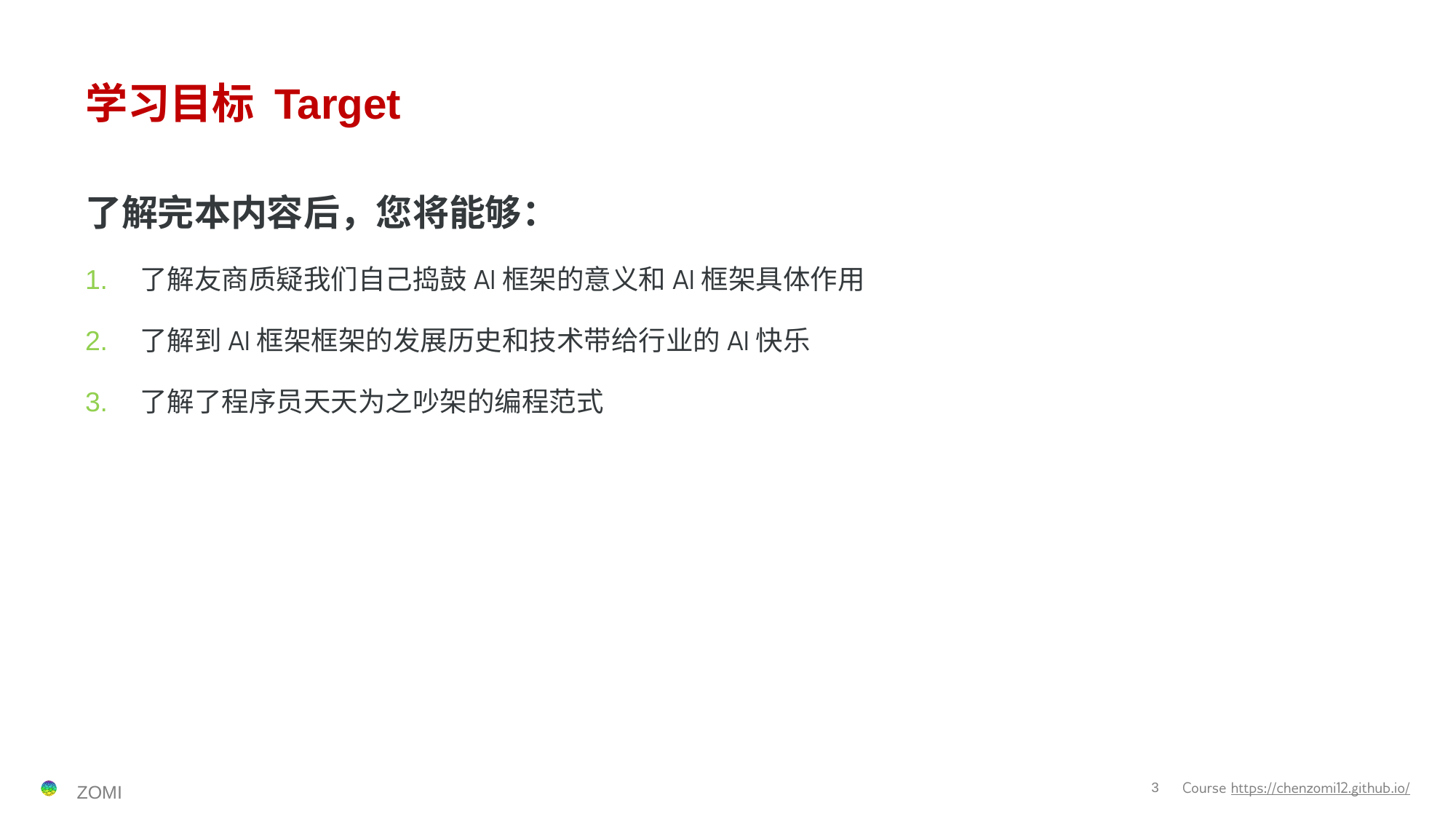

# 学习目标 Target
了解完本内容后，您将能够：
了解友商质疑我们自己捣鼓AI框架的意义和AI框架具体作用
了解到AI框架框架的发展历史和技术带给行业的AI快乐
了解了程序员天天为之吵架的编程范式